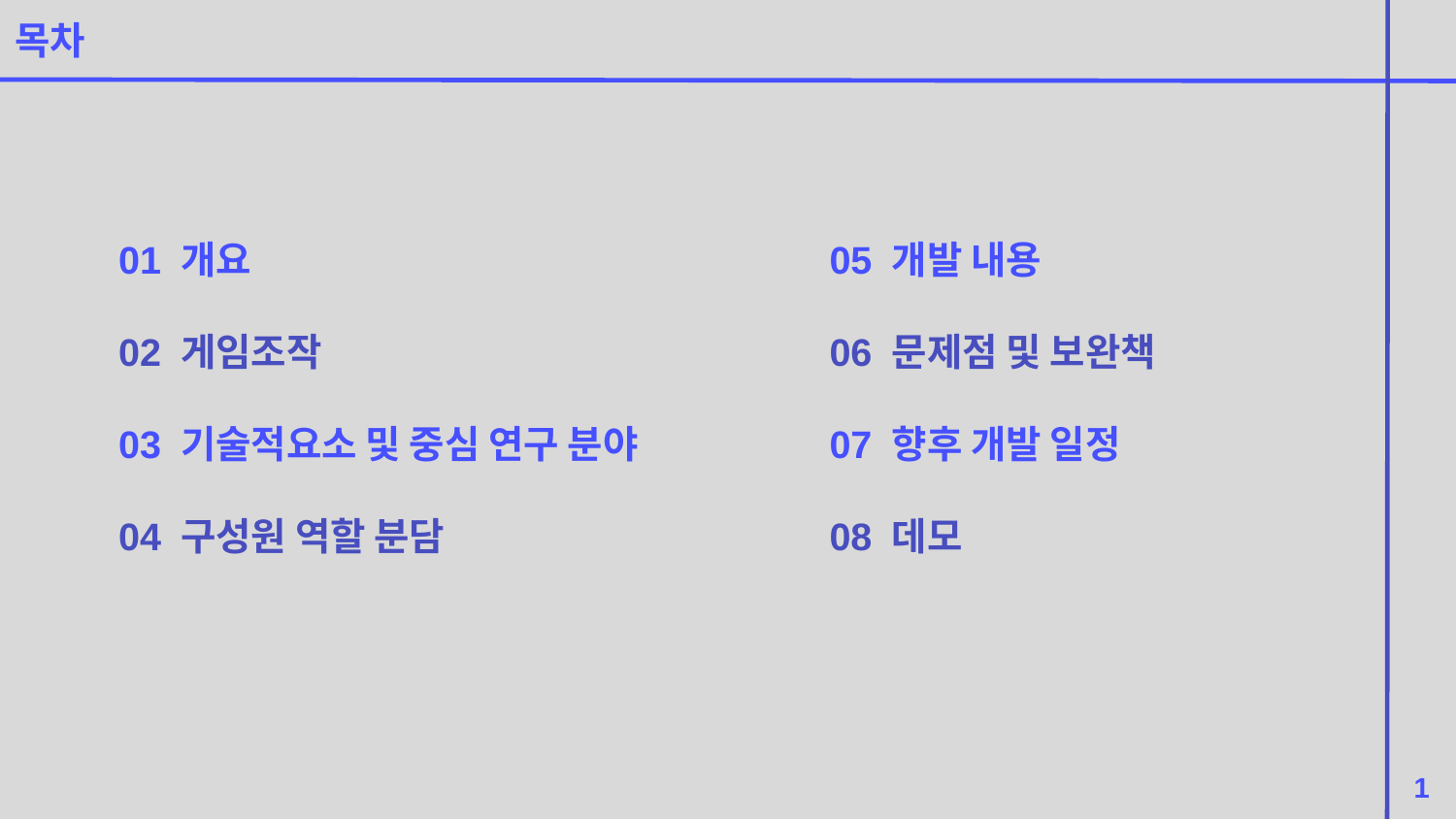

목차
01 개요

02 게임조작

03 기술적요소 및 중심 연구 분야

04 구성원 역할 분담
05 개발 내용

06 문제점 및 보완책

07 향후 개발 일정

08 데모
1